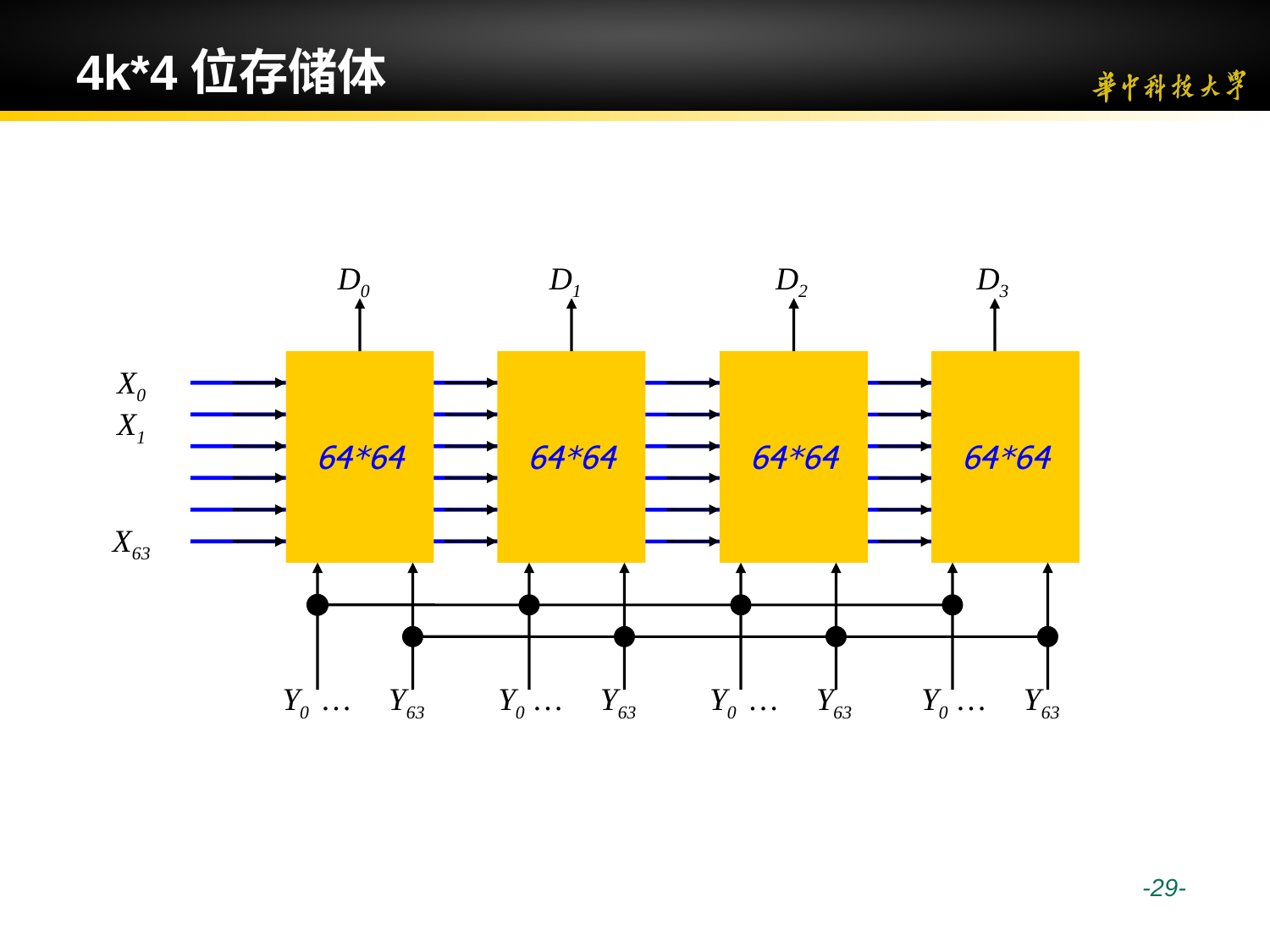

# 4k*4位存储体
D0
D1
D2
D3

64*64

    Y0
…
Y63

64*64

     Y0
…
Y63

64*64

    Y0
…
Y63

64*64

     Y0
…
Y63
X0
X1
X63

 -29-